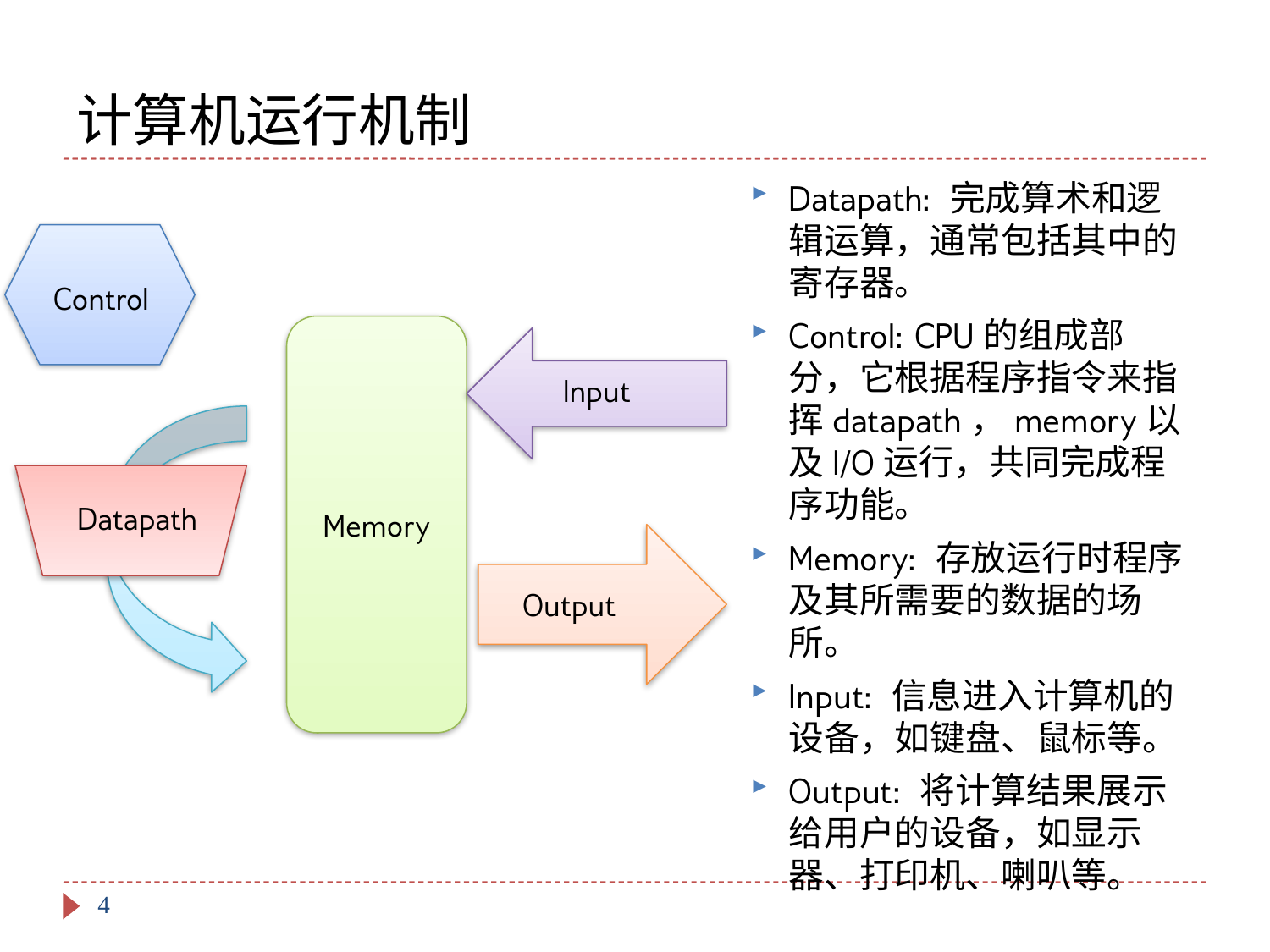

# 计算机运行机制
Datapath: 完成算术和逻辑运算，通常包括其中的寄存器。
Control: CPU的组成部分，它根据程序指令来指挥datapath，memory以及I/O运行，共同完成程序功能。
Memory: 存放运行时程序及其所需要的数据的场所。
Input: 信息进入计算机的设备，如键盘、鼠标等。
Output: 将计算结果展示给用户的设备，如显示器、打印机、喇叭等。

Control

Input

Datapath
Memory

Output
4